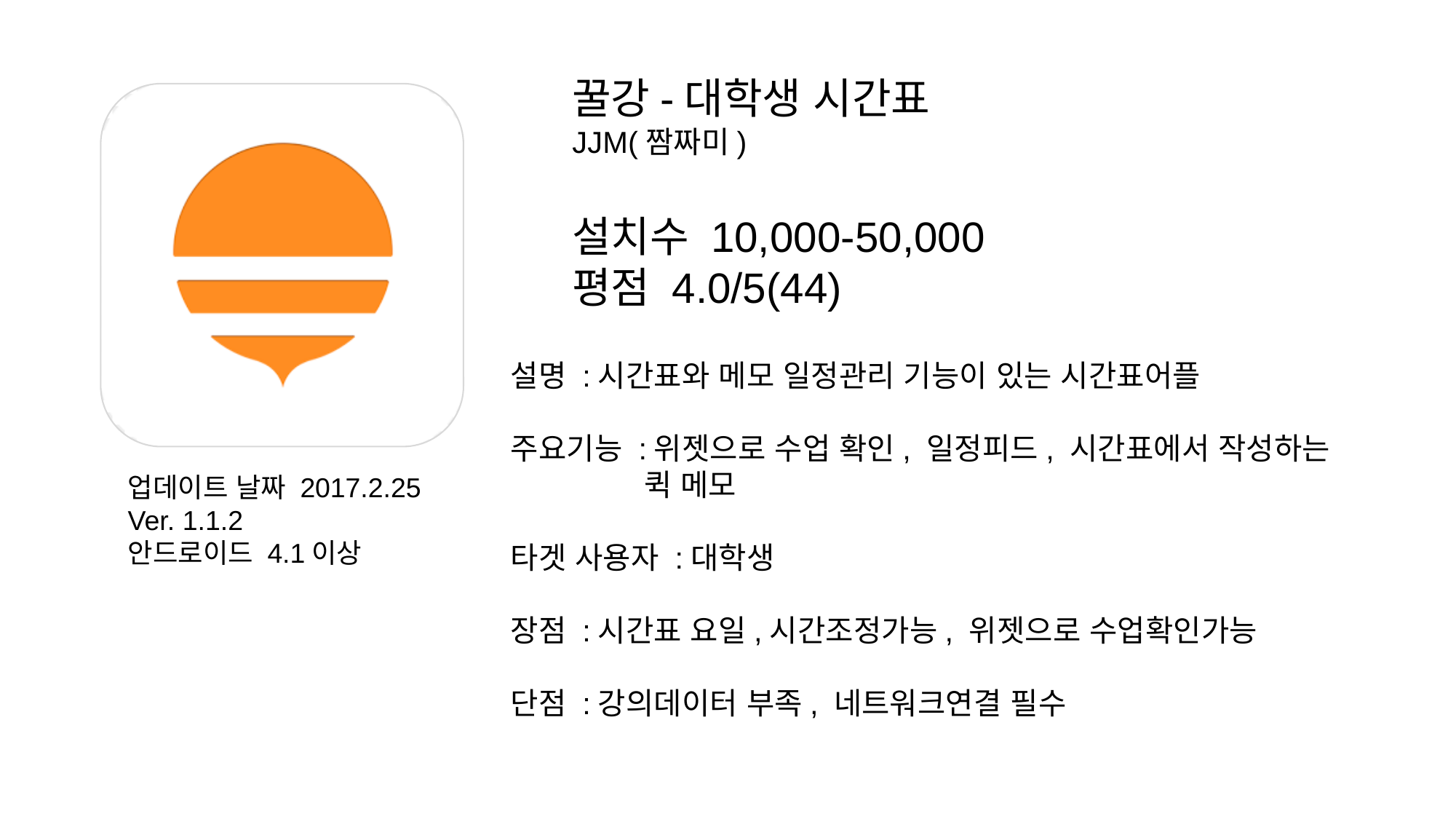

꿀강-대학생 시간표
JJM(짬짜미)

설치수 10,000-50,000
평점 4.0/5(44)

설명 :시간표와 메모 일정관리 기능이 있는 시간표어플

주요기능 :위젯으로 수업 확인, 일정피드, 시간표에서 작성하는
	  퀵 메모

타겟 사용자 :대학생

장점 :시간표 요일,시간조정가능, 위젯으로 수업확인가능

단점 :강의데이터 부족, 네트워크연결 필수
업데이트 날짜 2017.2.25
Ver. 1.1.2
안드로이드 4.1이상